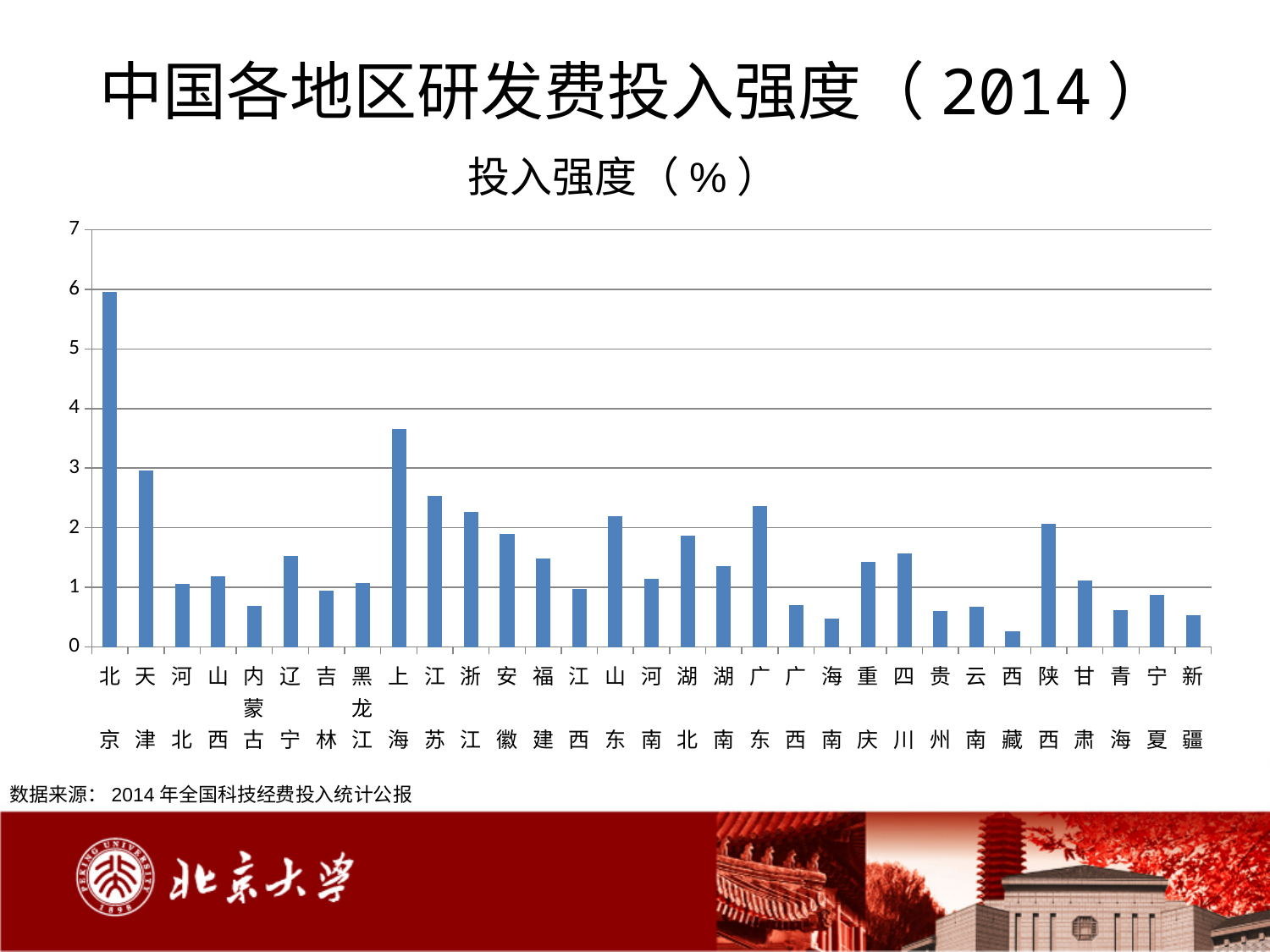

中国各地区研发费投入强度（2014）
投入强度（%）

### Chart

| Category |  |
|---|---|
| 北　京 | 5.95 |
| 天　津 | 2.96 |
| 河　北 | 1.06 |
| 山　西 | 1.19 |
| 内蒙古 | 0.69 |
| 辽　宁 | 1.52 |
| 吉　林 | 0.95 |
| 黑龙江 | 1.07 |
| 上　海 | 3.66 |
| 江　苏 | 2.54 |
| 浙　江 | 2.26 |
| 安　徽 | 1.89 |
| 福　建 | 1.48 |
| 江　西 | 0.97 |
| 山　东 | 2.19 |
| 河　南 | 1.14 |
| 湖　北 | 1.87 |
| 湖　南 | 1.36 |
| 广　东 | 2.37 |
| 广　西 | 0.71 |
| 海　南 | 0.48 |
| 重　庆 | 1.42 |
| 四　川 | 1.57 |
| 贵　州 | 0.6 |
| 云　南 | 0.67 |
| 西　藏 | 0.26 |
| 陕　西 | 2.07 |
| 甘　肃 | 1.12 |
| 青　海 | 0.62 |
| 宁　夏 | 0.87 |
| 新　疆 | 0.53 |
数据来源：2014年全国科技经费投入统计公报